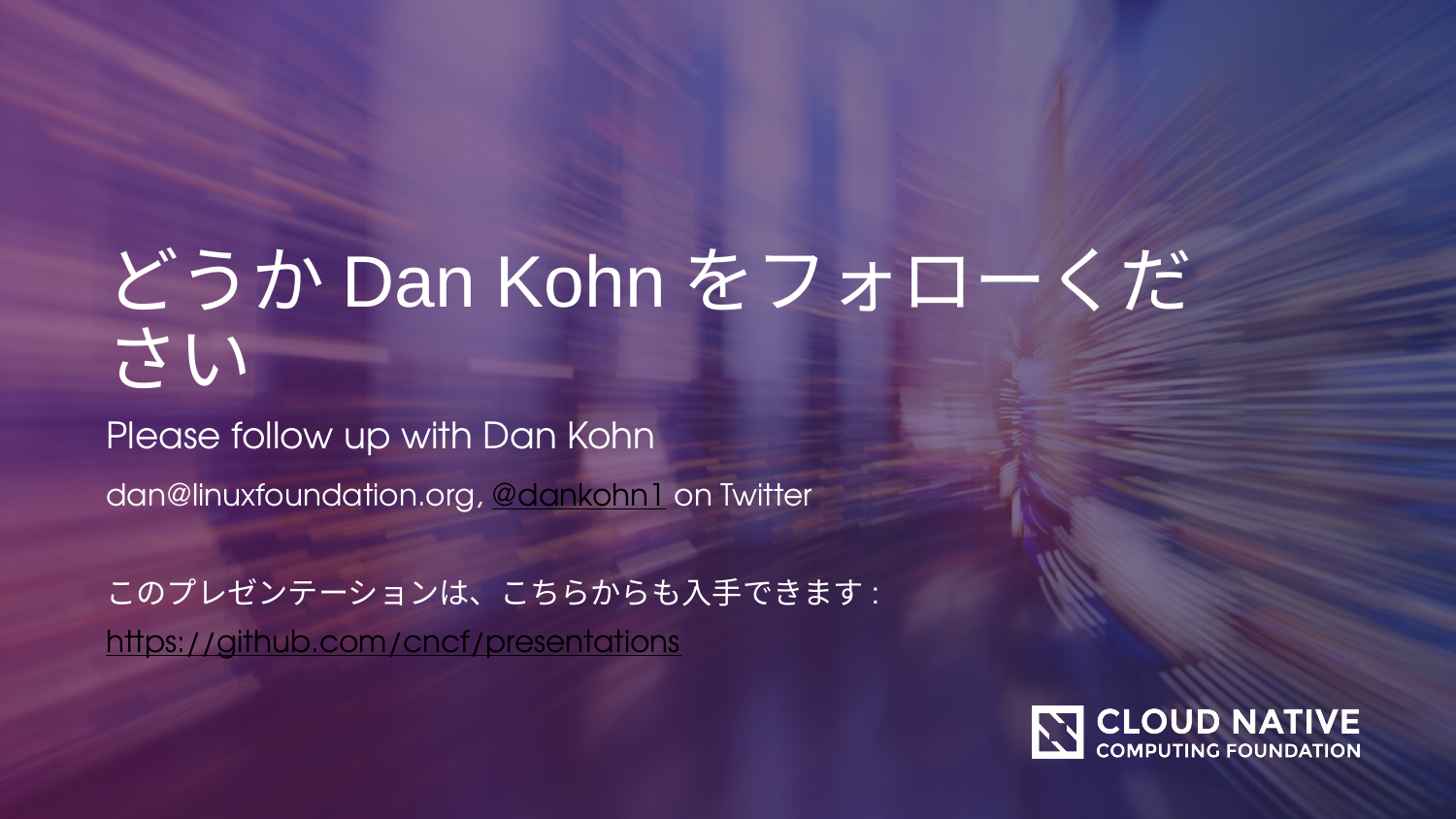

どうかDan Kohnをフォローください
Please follow up with Dan Kohn
dan@linuxfoundation.org, @dankohn1 on Twitter

このプレゼンテーションは、こちらからも入手できます:
https://github.com/cncf/presentations